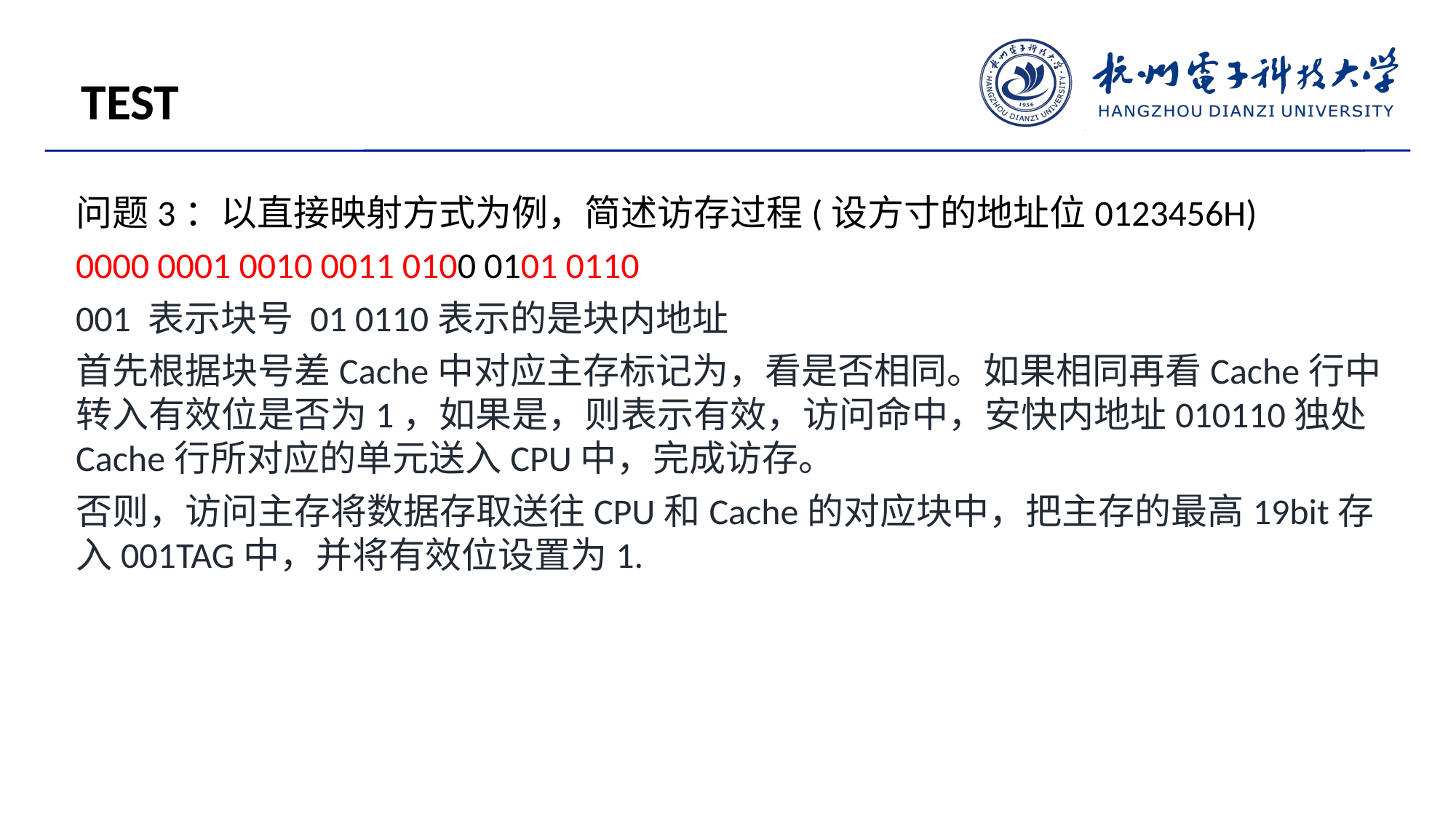

TEST
问题3：以直接映射方式为例，简述访存过程(设方寸的地址位0123456H)
‭0000 0001 0010 0011 0100 0101 0110‬
001 表示块号 01 0110表示的是块内地址
首先根据块号差Cache中对应主存标记为，看是否相同。如果相同再看Cache行中转入有效位是否为1，如果是，则表示有效，访问命中，安快内地址010110独处Cache行所对应的单元送入CPU中，完成访存。
否则，访问主存将数据存取送往CPU和Cache的对应块中，把主存的最高19bit存入001TAG中，并将有效位设置为1.